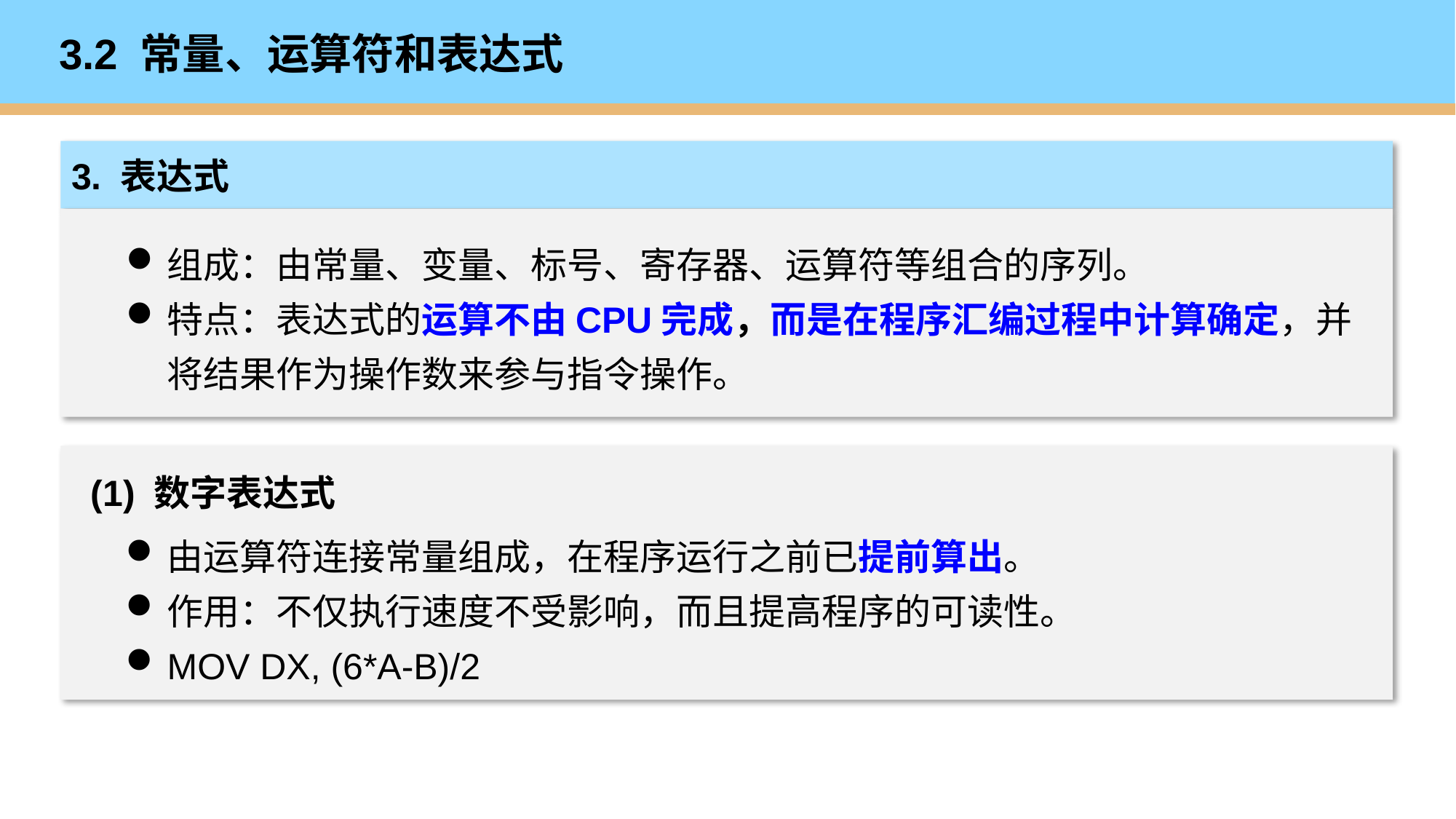

# 3.2 常量、运算符和表达式
3. 表达式
组成：由常量、变量、标号、寄存器、运算符等组合的序列。
特点：表达式的运算不由CPU完成，而是在程序汇编过程中计算确定，并将结果作为操作数来参与指令操作。
(1) 数字表达式
由运算符连接常量组成，在程序运行之前已提前算出。
作用：不仅执行速度不受影响，而且提高程序的可读性。
MOV DX, (6*A-B)/2
115